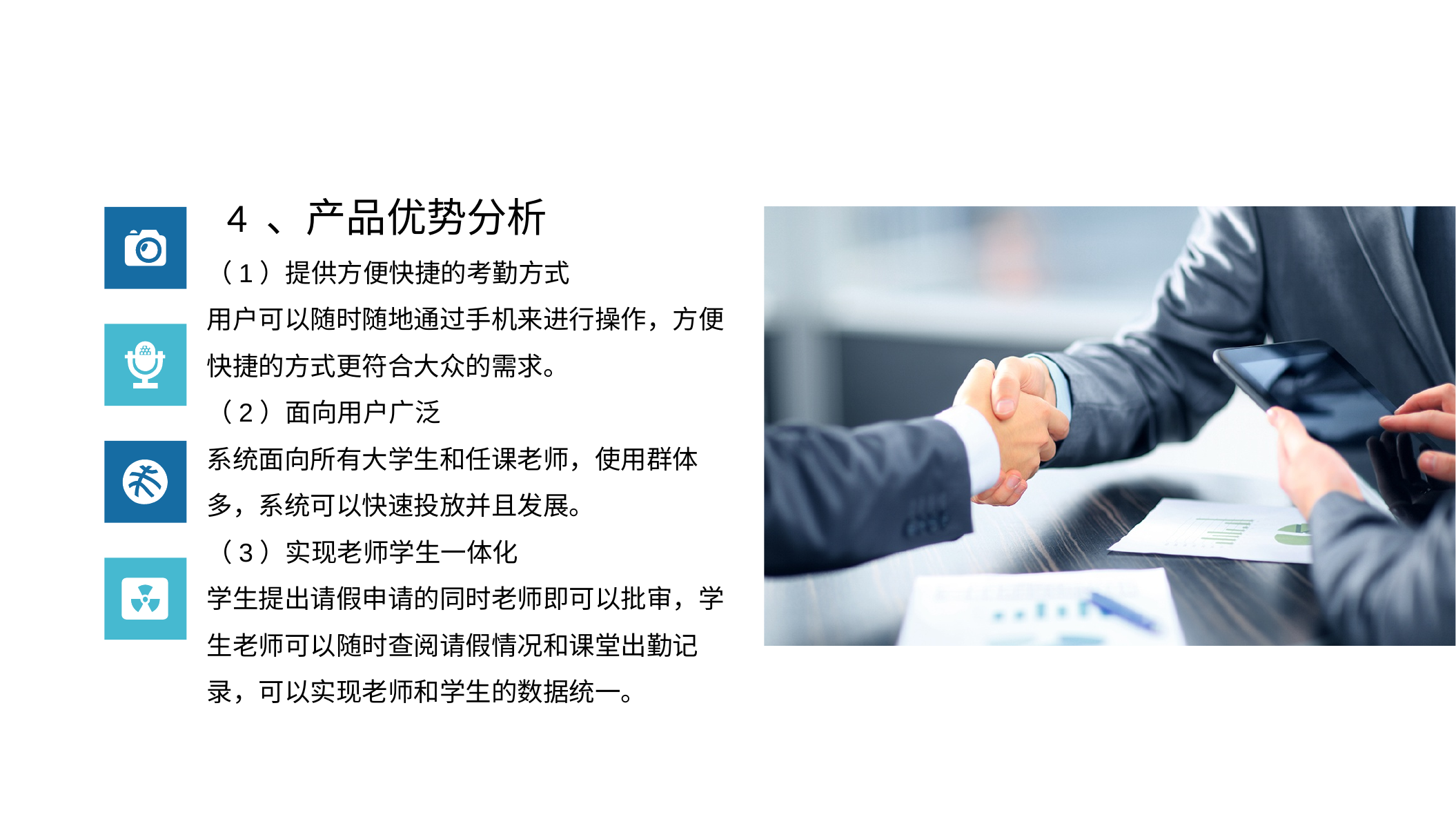

4 、产品优势分析

（1）提供方便快捷的考勤方式
用户可以随时随地通过手机来进行操作，方便快捷的方式更符合大众的需求。
（2）面向用户广泛
系统面向所有大学生和任课老师，使用群体多，系统可以快速投放并且发展。
（3）实现老师学生一体化
学生提出请假申请的同时老师即可以批审，学生老师可以随时查阅请假情况和课堂出勤记录，可以实现老师和学生的数据统一。